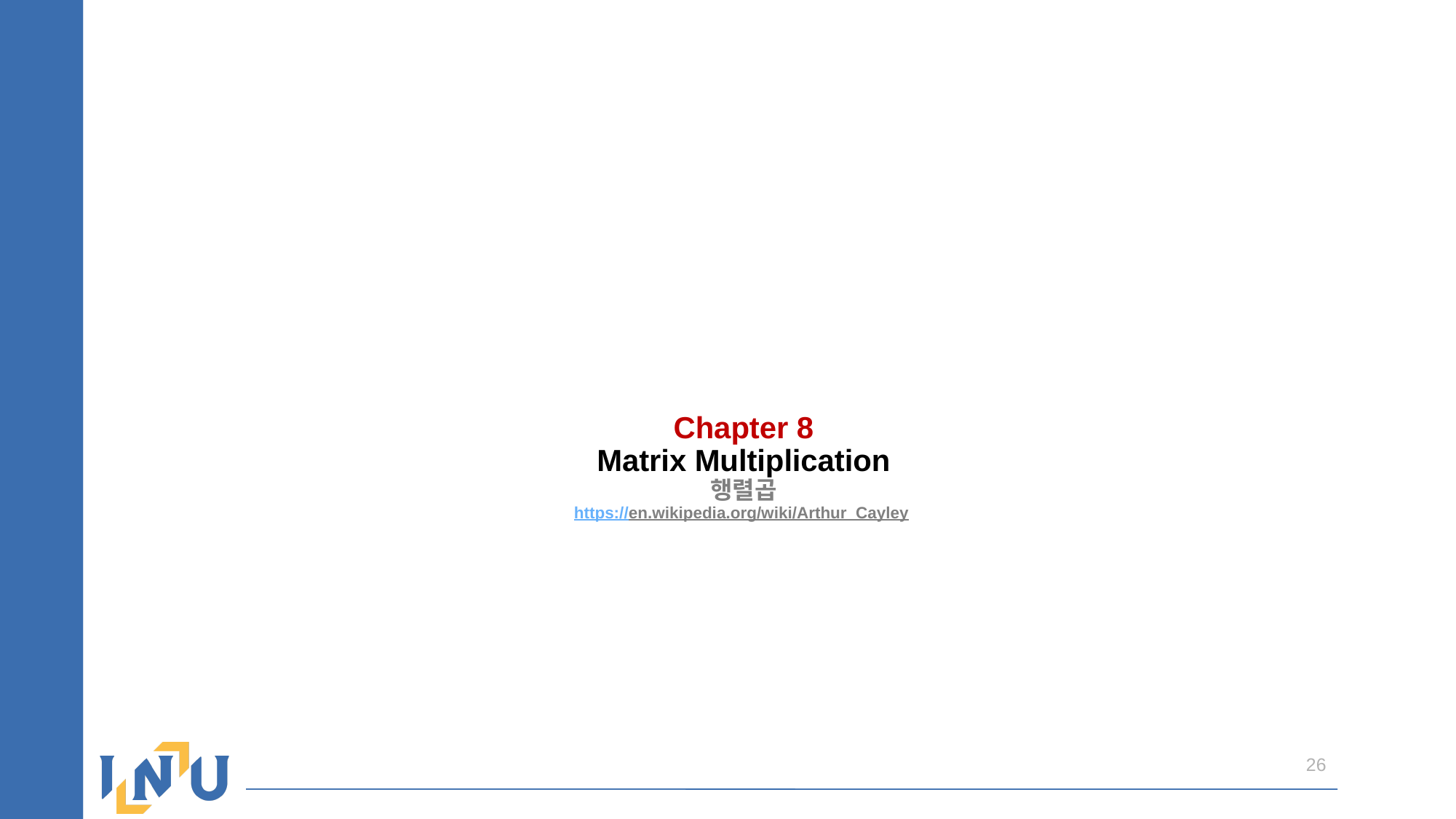

# Chapter 8 Matrix Multiplication 행렬곱 https://en.wikipedia.org/wiki/Arthur_Cayley
26